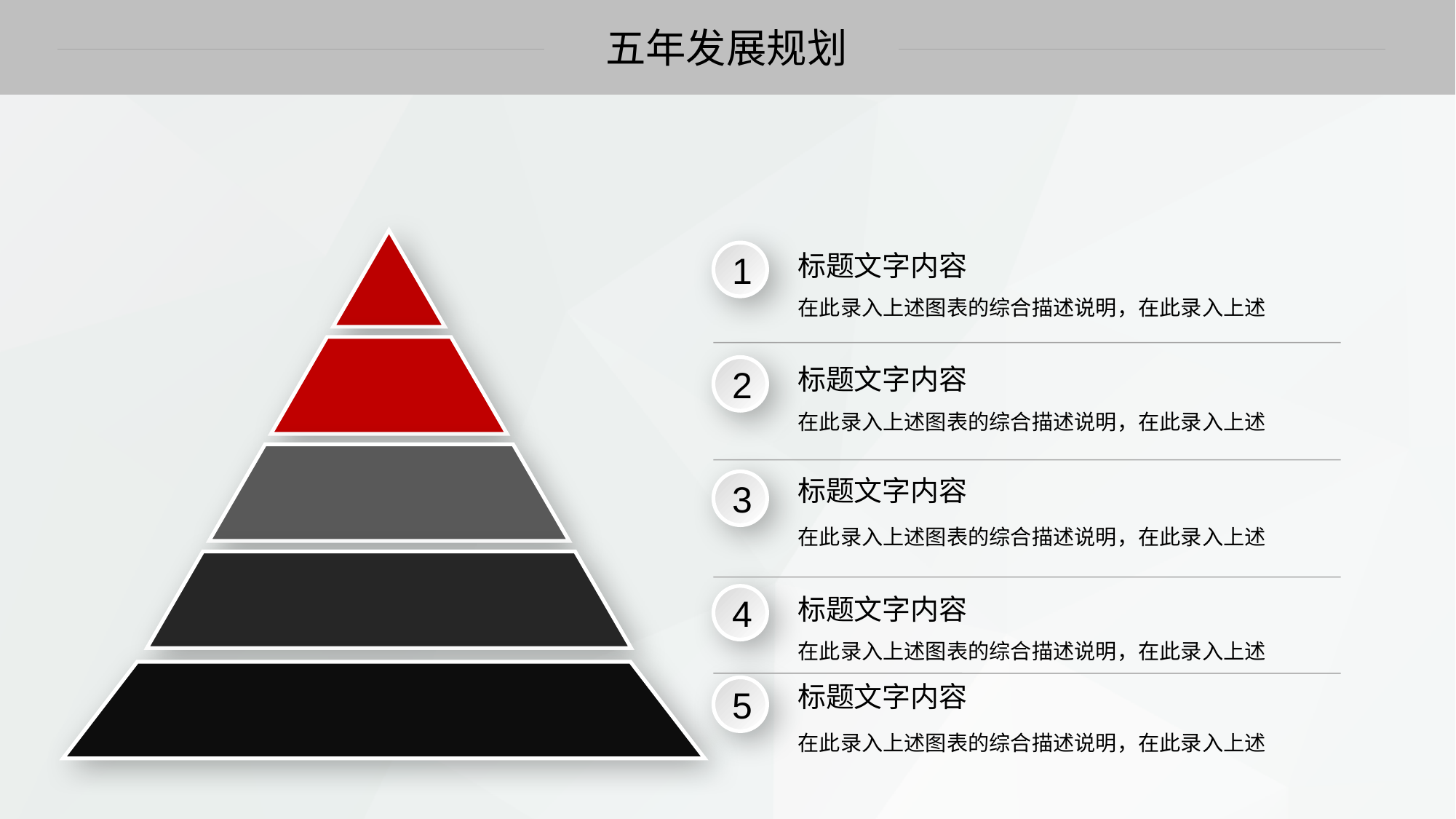

五年发展规划

1
标题文字内容
在此录入上述图表的综合描述说明，在此录入上述

标题文字内容
2
在此录入上述图表的综合描述说明，在此录入上述

标题文字内容
3
在此录入上述图表的综合描述说明，在此录入上述

4
标题文字内容
在此录入上述图表的综合描述说明，在此录入上述

标题文字内容
5
在此录入上述图表的综合描述说明，在此录入上述
延时文字，不要可以删除